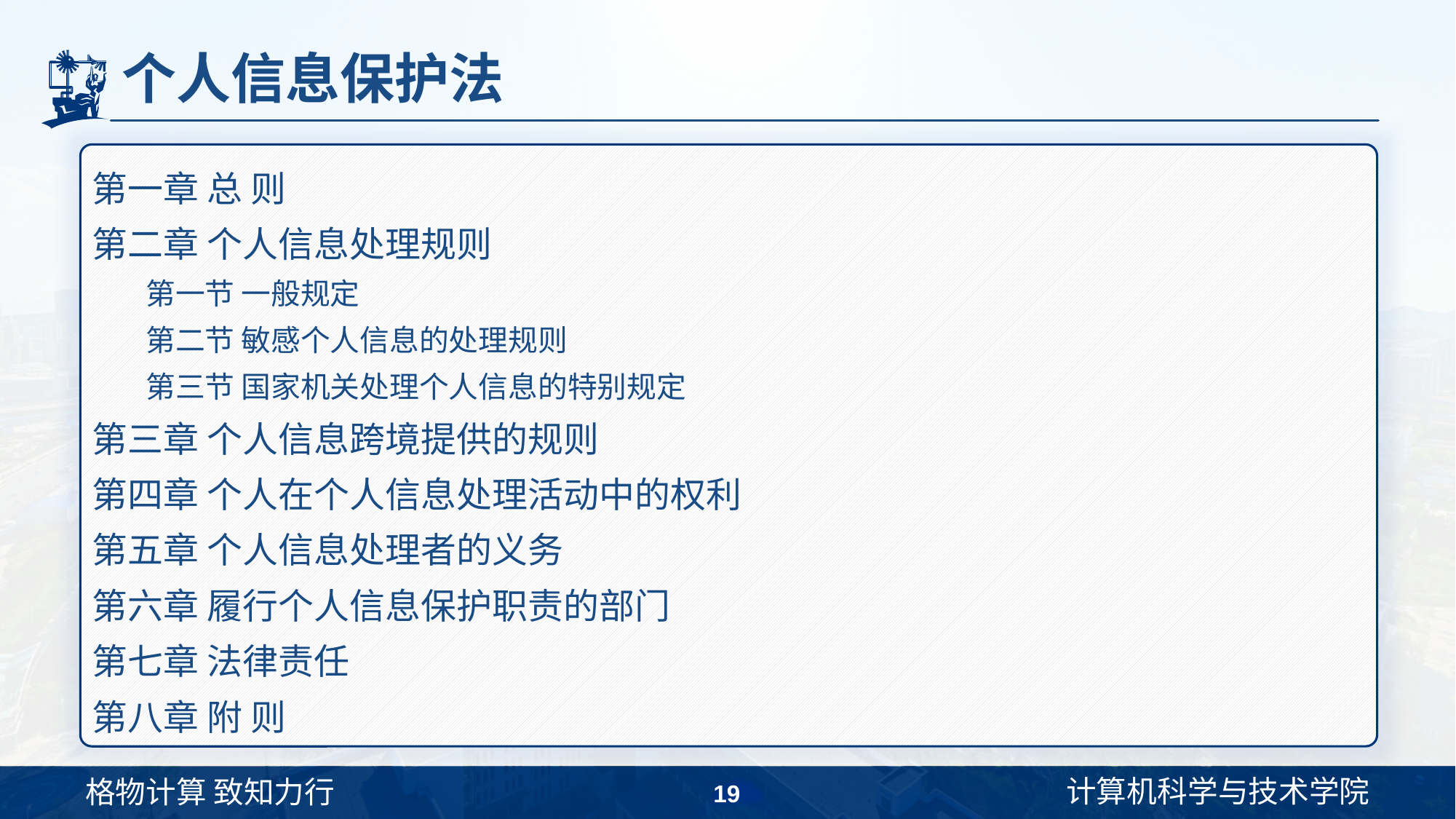

# 个人信息保护法
第一章 总 则
第二章 个人信息处理规则
第一节 一般规定
第二节 敏感个人信息的处理规则
第三节 国家机关处理个人信息的特别规定
第三章 个人信息跨境提供的规则
第四章 个人在个人信息处理活动中的权利
第五章 个人信息处理者的义务
第六章 履行个人信息保护职责的部门
第七章 法律责任
第八章 附 则
19